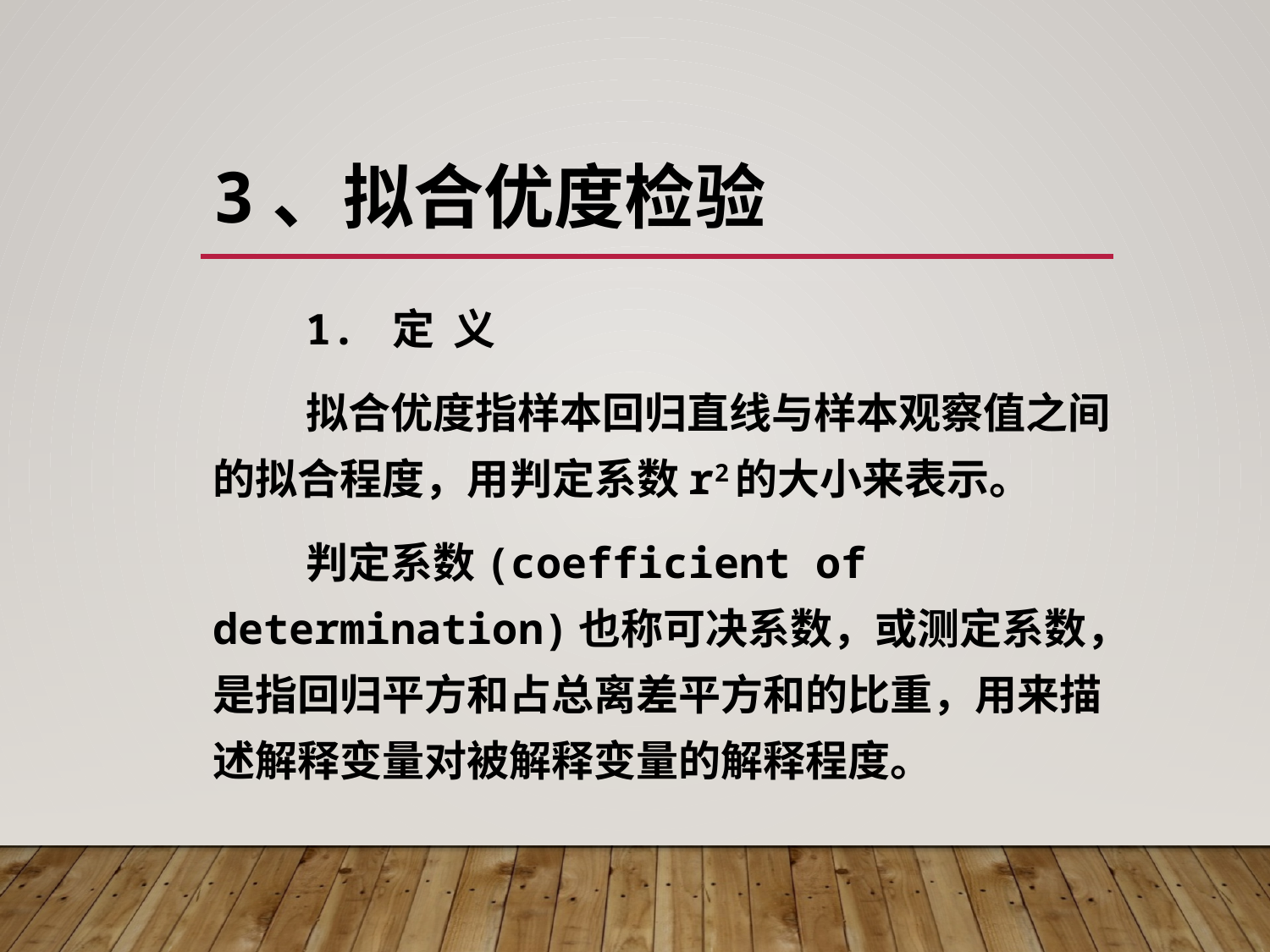

# 3、拟合优度检验
1. 定  义
拟合优度指样本回归直线与样本观察值之间的拟合程度，用判定系数r2的大小来表示。
判定系数(coefficient of determination)也称可决系数，或测定系数，是指回归平方和占总离差平方和的比重，用来描述解释变量对被解释变量的解释程度。